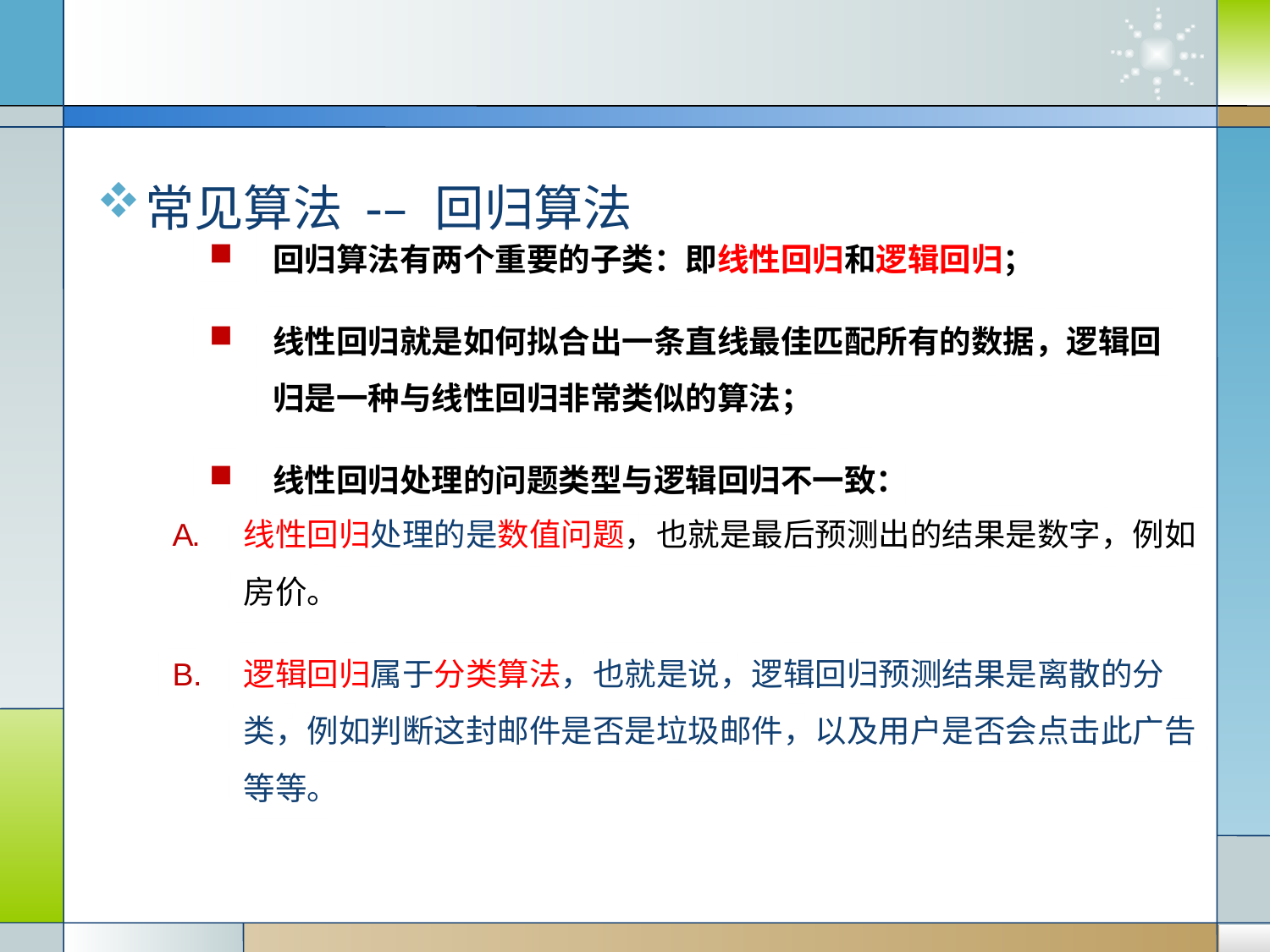

常见算法 -– 回归算法
回归算法有两个重要的子类：即线性回归和逻辑回归；
线性回归就是如何拟合出一条直线最佳匹配所有的数据，逻辑回归是一种与线性回归非常类似的算法；
线性回归处理的问题类型与逻辑回归不一致：
线性回归处理的是数值问题，也就是最后预测出的结果是数字，例如房价。
逻辑回归属于分类算法，也就是说，逻辑回归预测结果是离散的分类，例如判断这封邮件是否是垃圾邮件，以及用户是否会点击此广告等等。